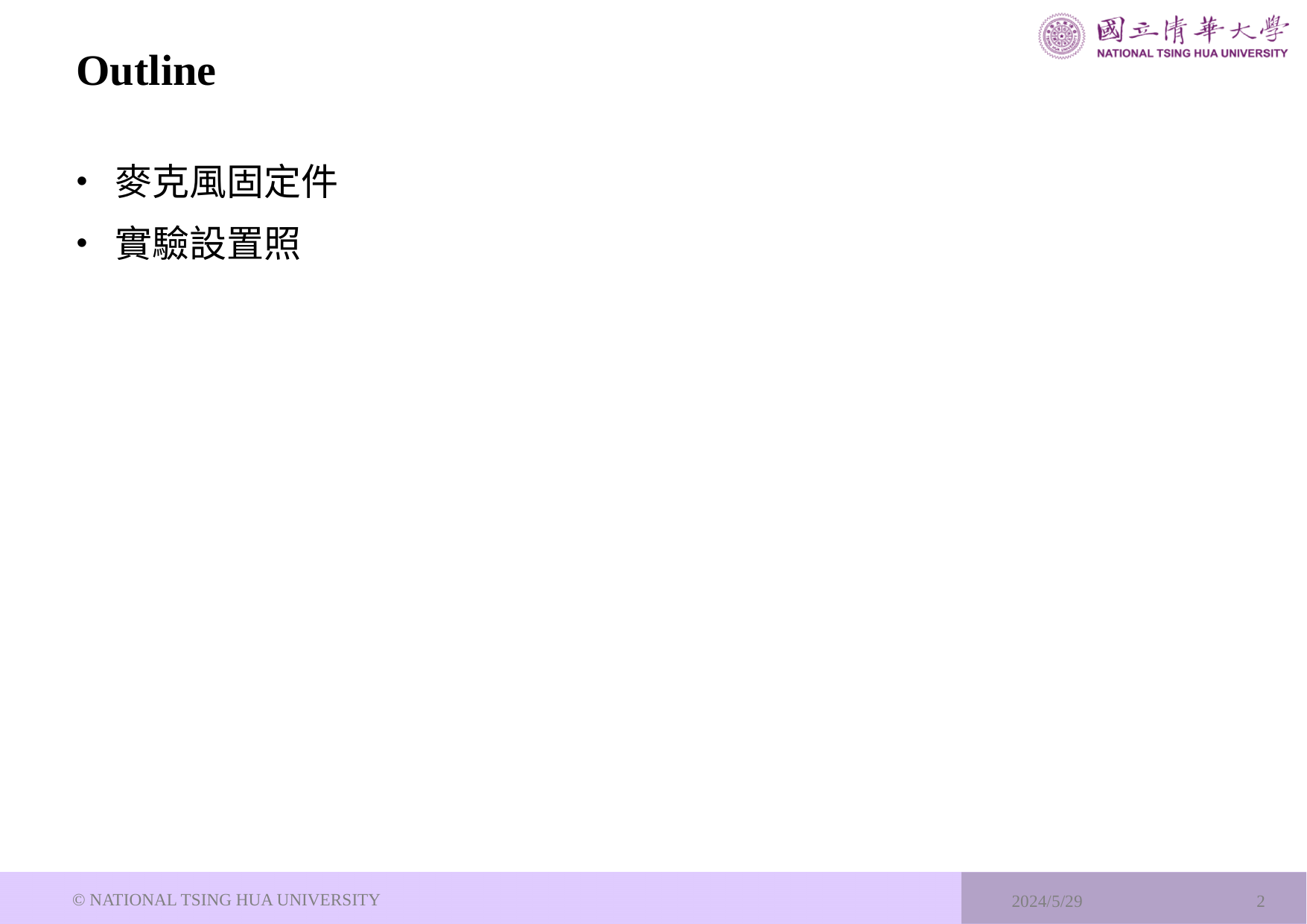

# Outline
麥克風固定件
實驗設置照
© NATIONAL TSING HUA UNIVERSITY
2024/5/29
2